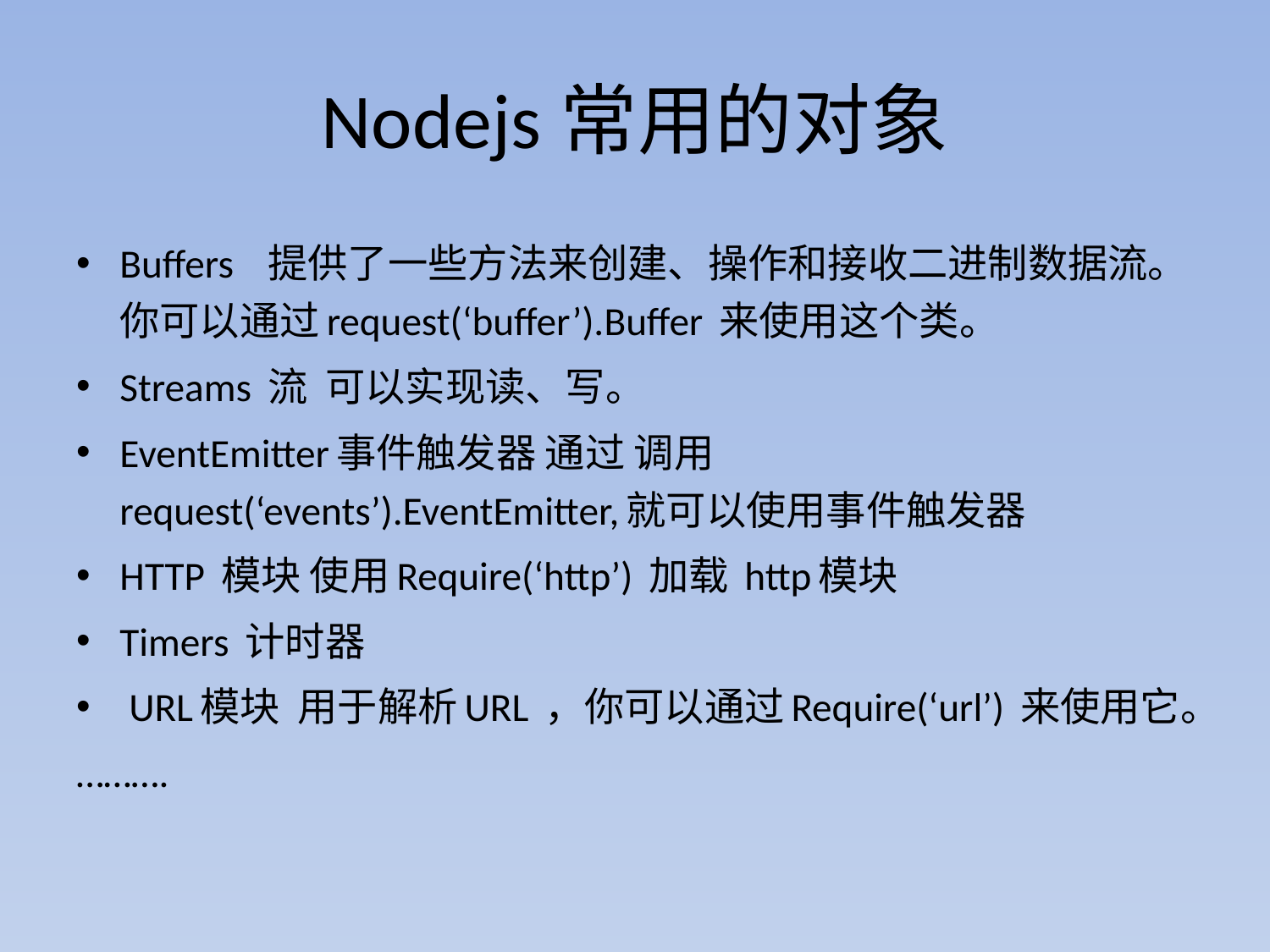

# Nodejs常用的对象
Buffers   提供了一些方法来创建、操作和接收二进制数据流。你可以通过request(‘buffer’).Buffer 来使用这个类。
Streams 流  可以实现读、写。
EventEmitter事件触发器 通过 调用request(‘events’).EventEmitter,就可以使用事件触发器
HTTP 模块 使用Require(‘http’) 加载 http模块
Timers 计时器
 URL模块  用于解析URL ，你可以通过Require(‘url’) 来使用它。
……….